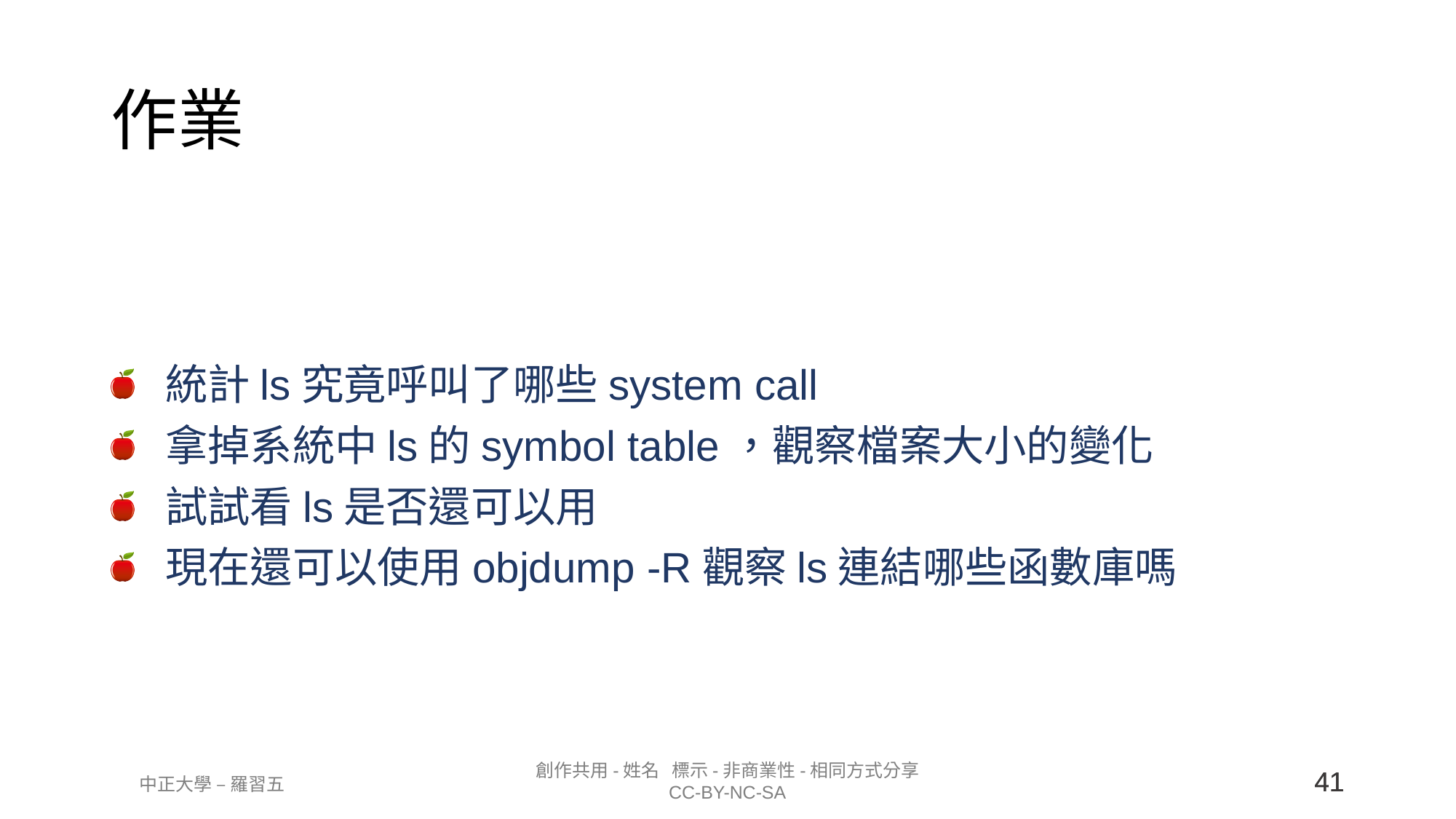

# 作業
統計ls究竟呼叫了哪些system call
拿掉系統中ls的symbol table，觀察檔案大小的變化
試試看ls是否還可以用
現在還可以使用objdump -R觀察ls連結哪些函數庫嗎